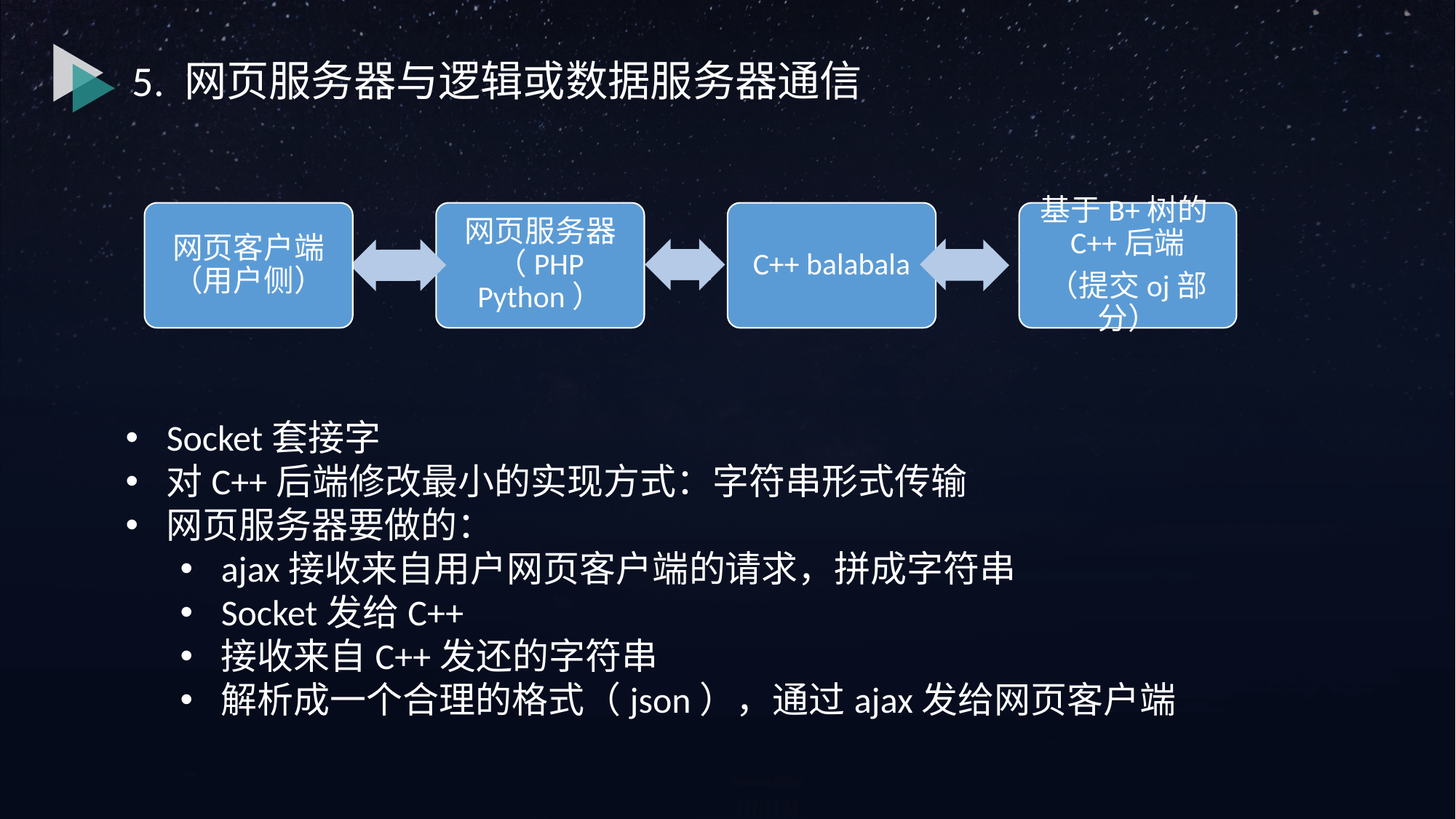

5. 网页服务器与逻辑或数据服务器通信
网页客户端（用户侧）
网页服务器（PHP Python）
C++ balabala
基于B+树的C++后端
（提交oj部分）

Socket套接字
对C++后端修改最小的实现方式：字符串形式传输
网页服务器要做的：
ajax接收来自用户网页客户端的请求，拼成字符串
Socket发给C++
接收来自C++发还的字符串
解析成一个合理的格式（json），通过ajax发给网页客户端